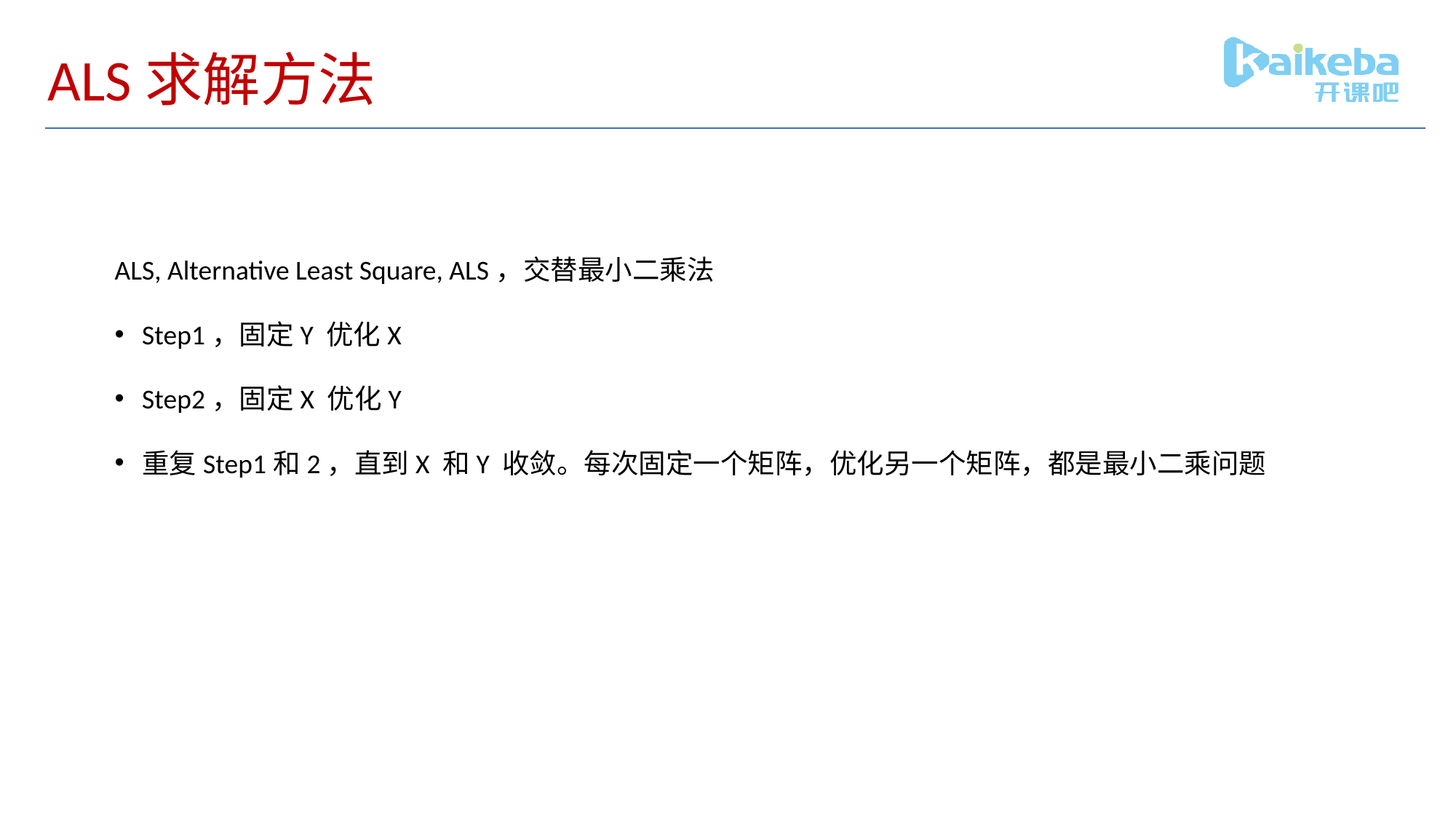

# ALS求解方法
ALS, Alternative Least Square, ALS，交替最小二乘法
Step1，固定Y 优化X
Step2，固定X 优化Y
重复Step1和2，直到X 和Y 收敛。每次固定一个矩阵，优化另一个矩阵，都是最小二乘问题